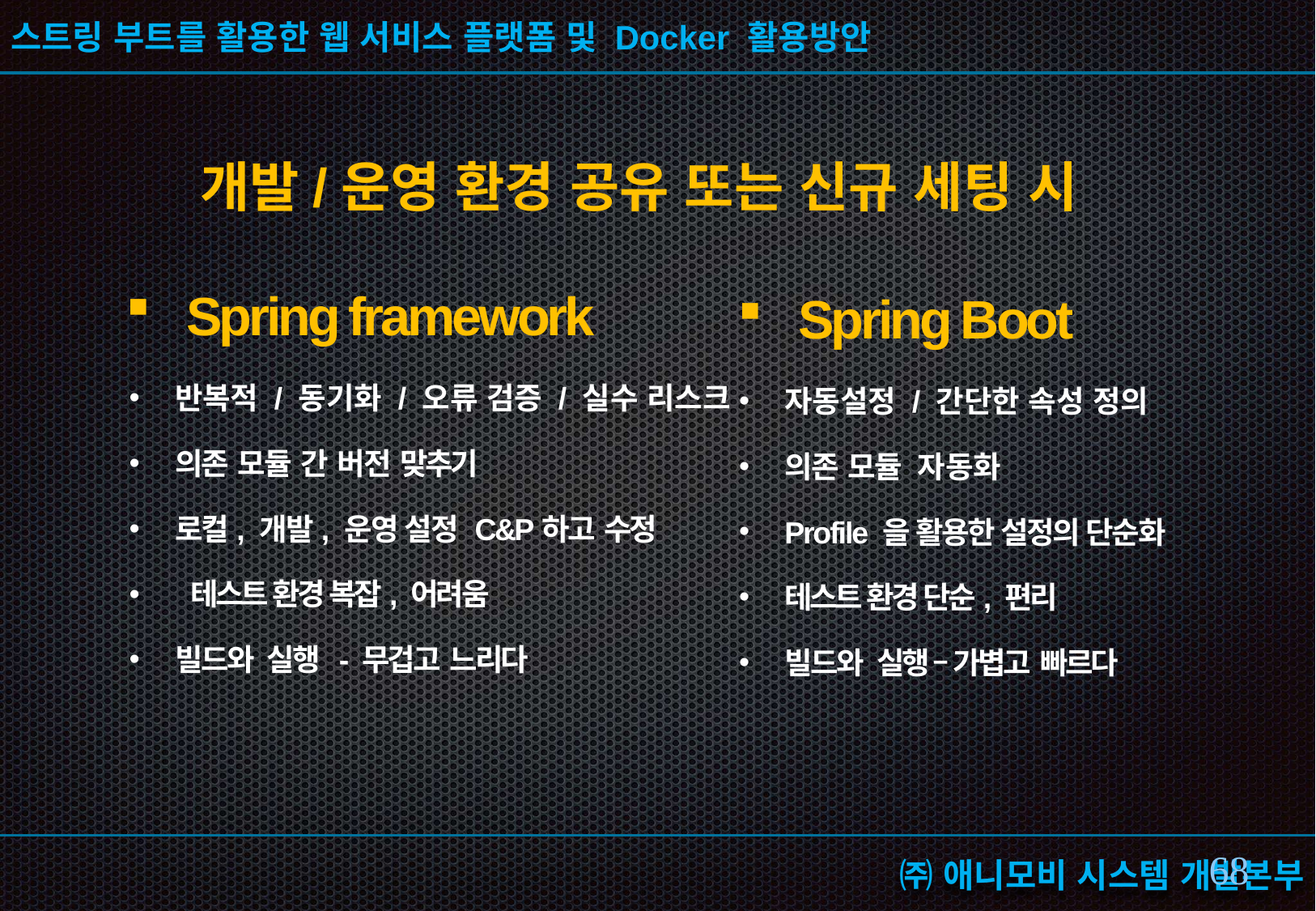

개발/운영 환경 공유 또는 신규 세팅 시
Spring framework
Spring Boot
반복적 / 동기화 / 오류 검증 / 실수 리스크
의존 모듈 간 버전 맞추기
로컬, 개발, 운영 설정 C&P하고 수정
 테스트 환경 복잡, 어려움
빌드와  실행  - 무겁고  느리다
자동설정 / 간단한 속성 정의
의존 모듈  자동화
Profile 을 활용한 설정의 단순화
테스트 환경 단순, 편리
빌드와  실행 – 가볍고  빠르다
68